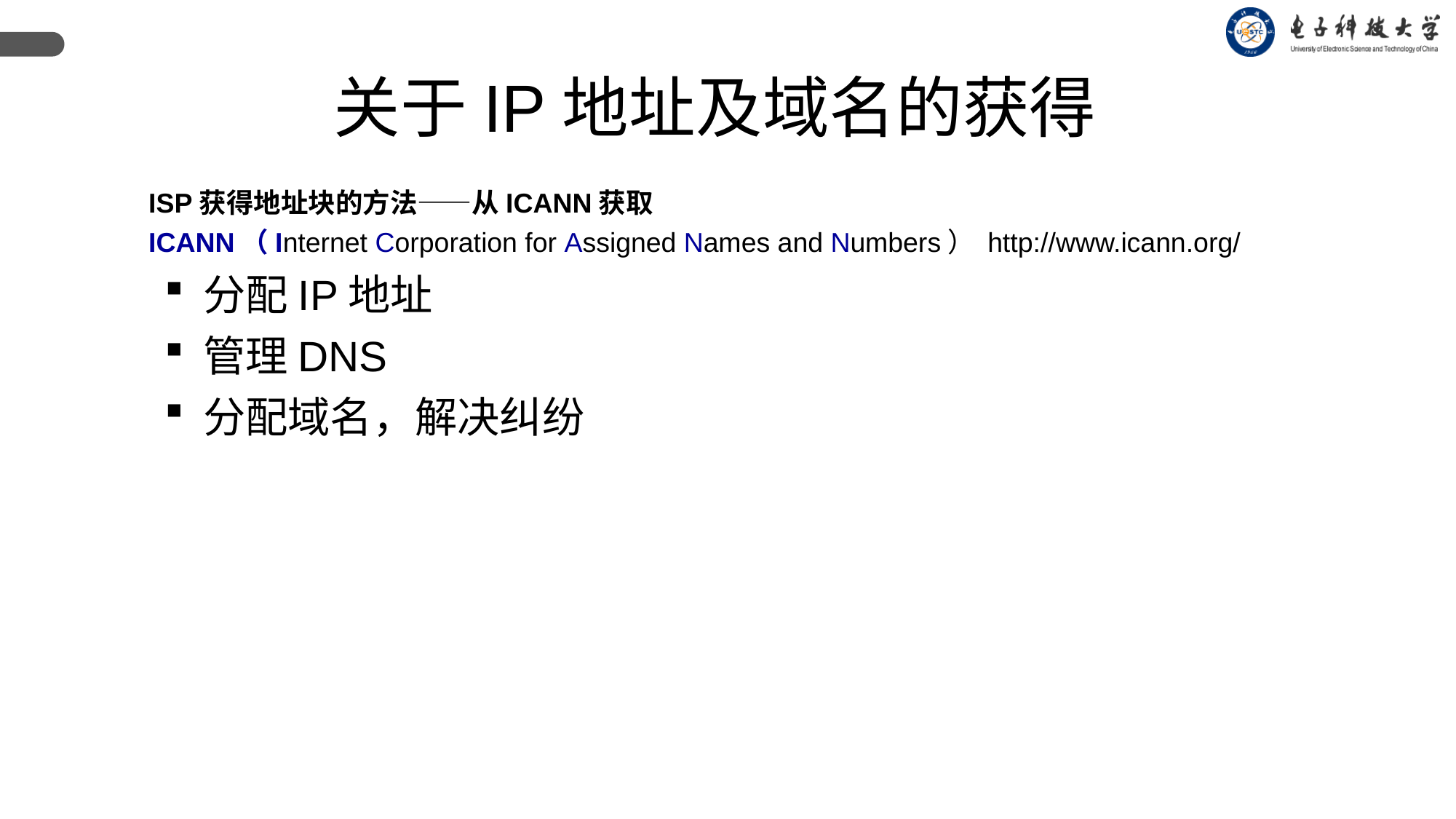

关于IP地址及域名的获得
ISP获得地址块的方法——从ICANN获取
ICANN（Internet Corporation for Assigned Names and Numbers） http://www.icann.org/
分配IP地址
管理DNS
分配域名，解决纠纷